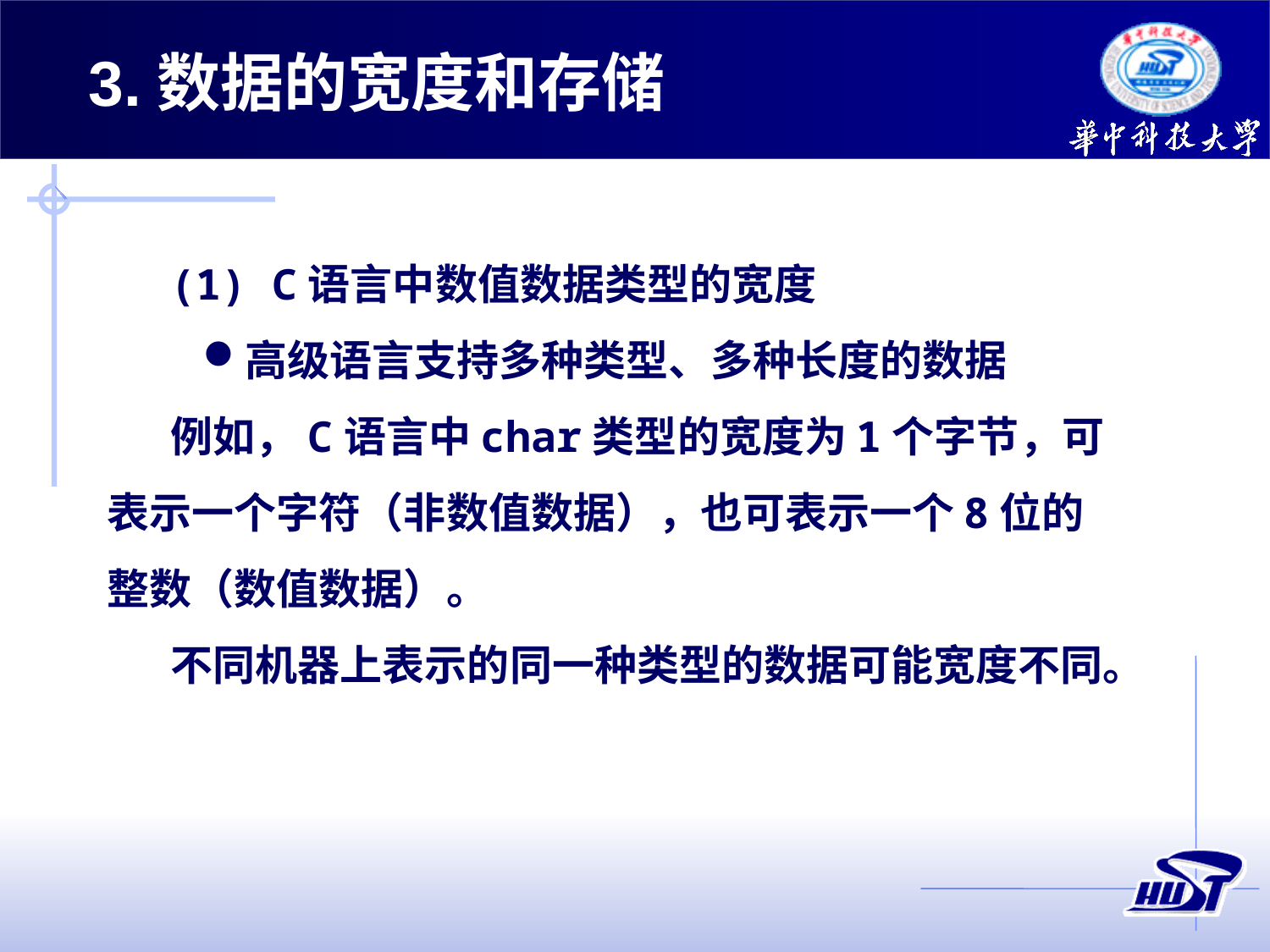

3.数据的宽度和存储
(1) C语言中数值数据类型的宽度
高级语言支持多种类型、多种长度的数据
例如，C语言中char类型的宽度为1个字节，可表示一个字符（非数值数据），也可表示一个8位的整数（数值数据）。
不同机器上表示的同一种类型的数据可能宽度不同。